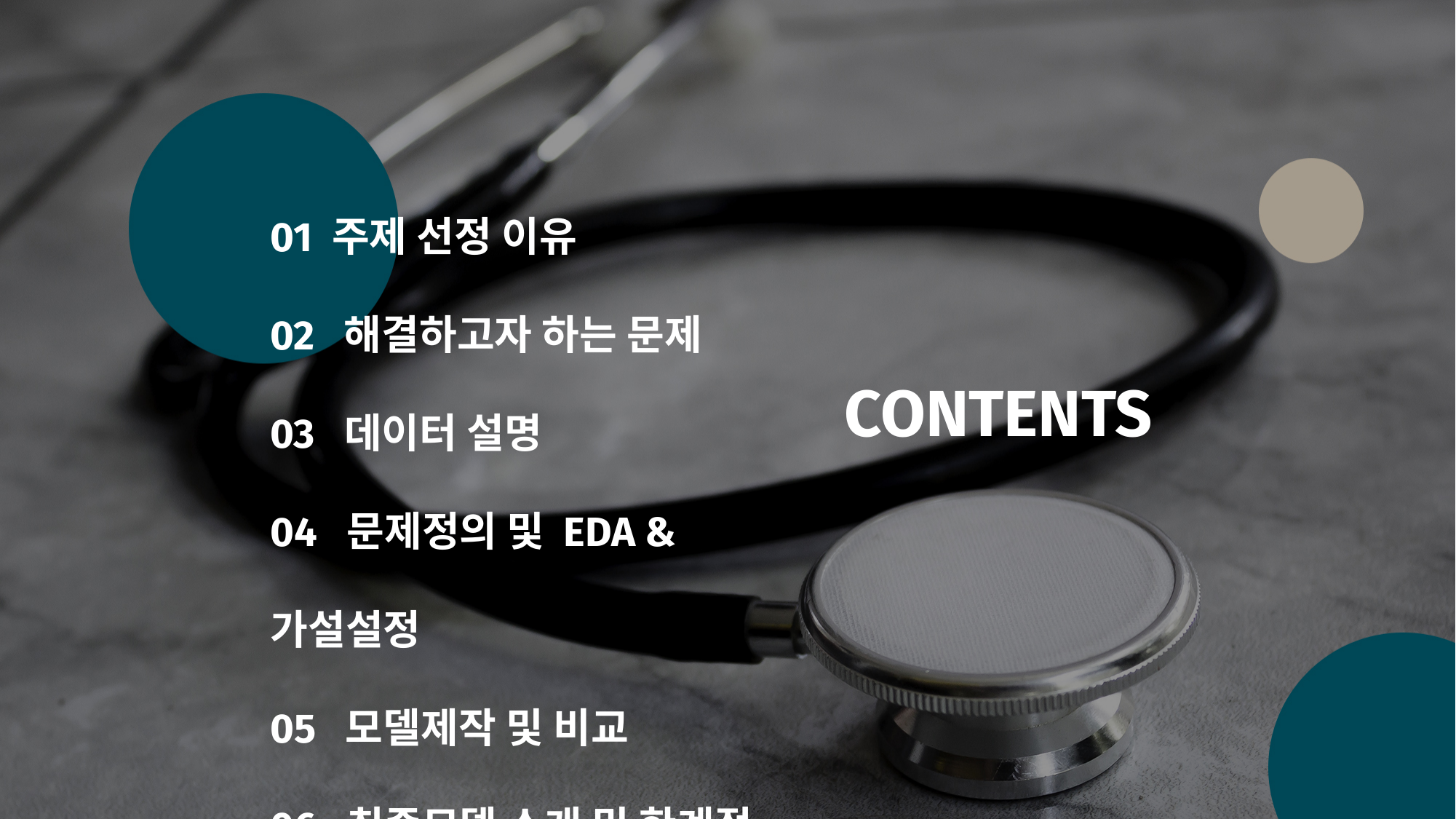

01 주제 선정 이유
02  해결하고자 하는 문제
03  데이터 설명
04  문제정의 및 EDA & 가설설정
05  모델제작 및 비교
06  최종모델 소개 및 한계점
CONTENTS